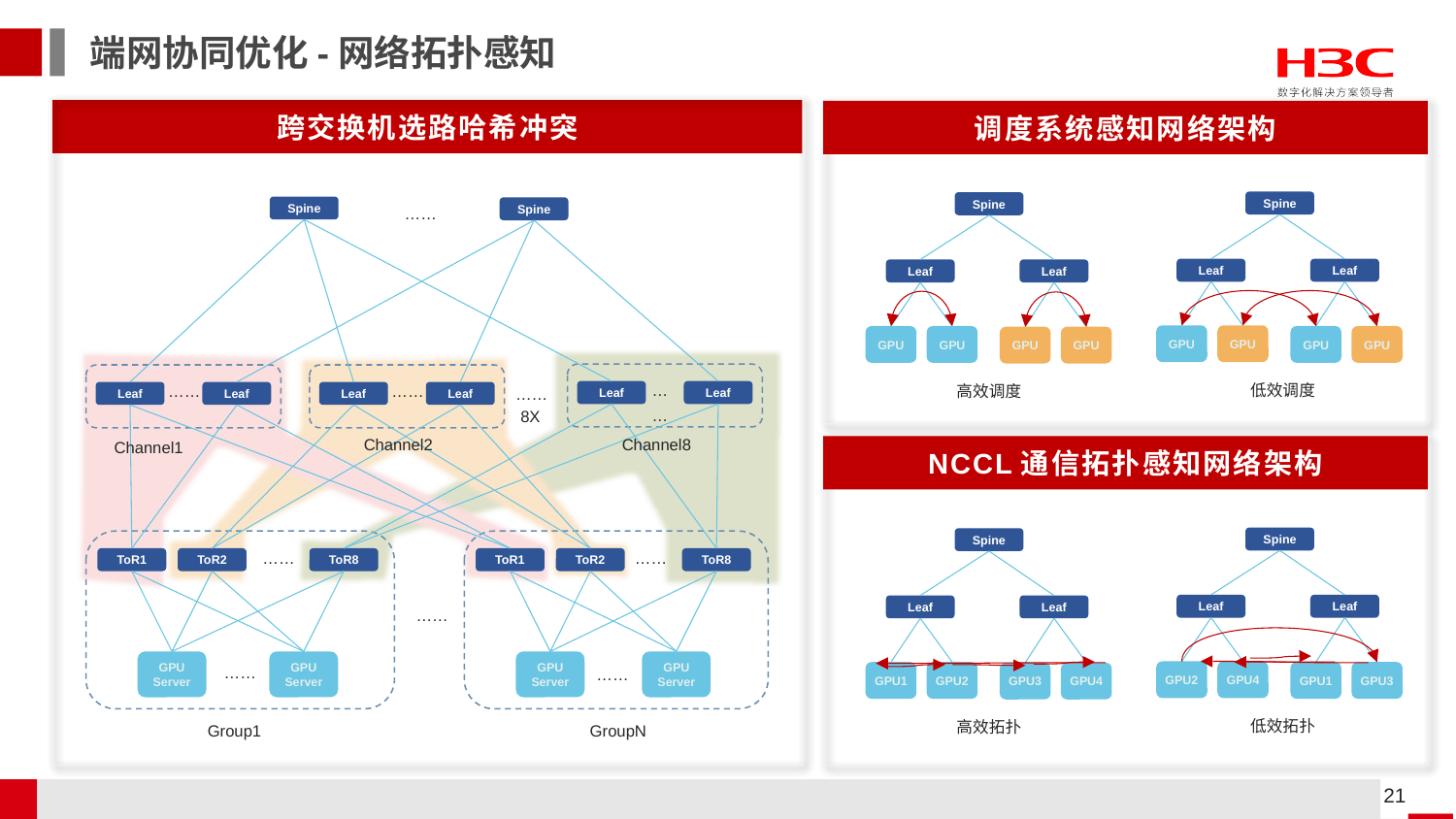

端网协同优化-网络拓扑感知

跨交换机选路哈希冲突
……
Spine
Spine

……
……
……
……
Leaf
Leaf
Leaf
Leaf
Leaf
Leaf
8X
Channel2
Channel8
Channel1

……
……
ToR1
ToR2
ToR8
ToR1
ToR2
ToR8
……
……
GPU
Server
GPU
Server
GPU
Server
GPU
Server
……
Group1
GroupN

调度系统感知网络架构
Spine
Spine
Leaf
Leaf
Leaf
Leaf
GPU
GPU
GPU
GPU
GPU
GPU
GPU
GPU
低效调度
高效调度

NCCL通信拓扑感知网络架构
Spine
Spine
Leaf
Leaf
Leaf
Leaf
GPU2
GPU4
GPU1
GPU2
GPU1
GPU3
GPU3
GPU4
低效拓扑
高效拓扑